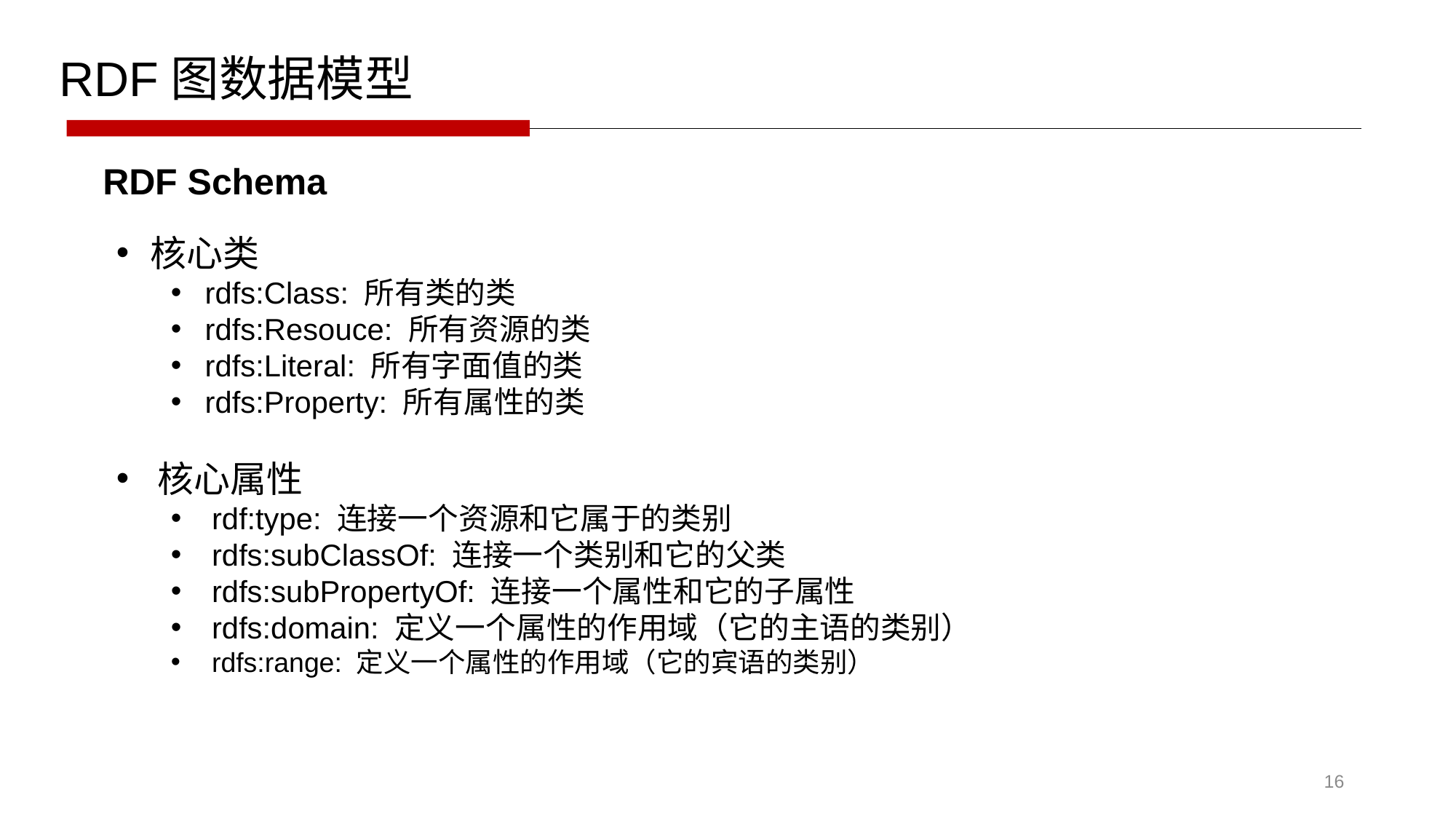

RDF图数据模型

RDF Schema
核心类
rdfs:Class: 所有类的类
rdfs:Resouce: 所有资源的类
rdfs:Literal: 所有字面值的类
rdfs:Property: 所有属性的类

核心属性
rdf:type: 连接一个资源和它属于的类别
rdfs:subClassOf: 连接一个类别和它的父类
rdfs:subPropertyOf: 连接一个属性和它的子属性
rdfs:domain: 定义一个属性的作用域（它的主语的类别）
rdfs:range: 定义一个属性的作用域（它的宾语的类别）

16